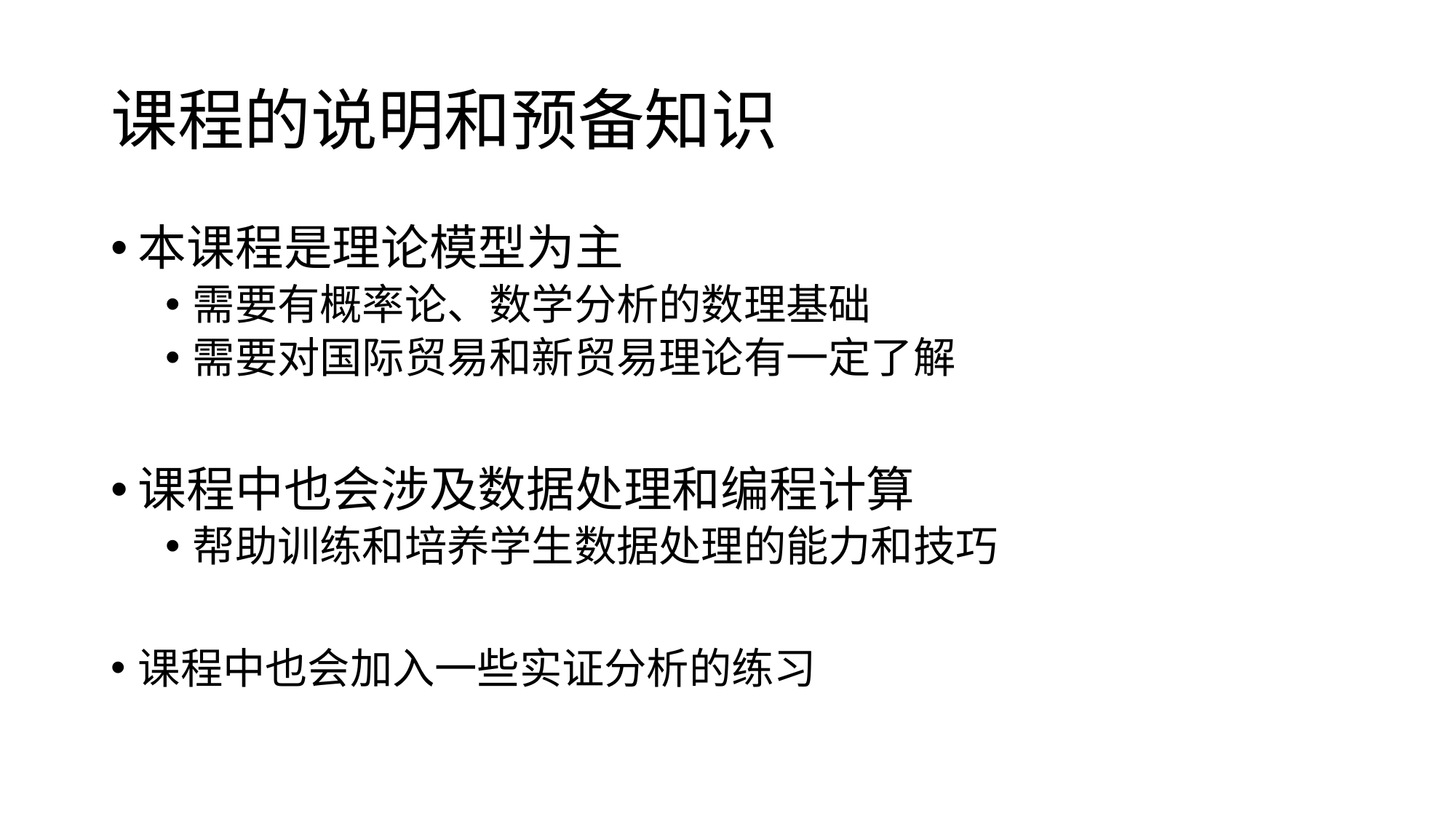

# 课程的说明和预备知识
本课程是理论模型为主
需要有概率论、数学分析的数理基础
需要对国际贸易和新贸易理论有一定了解

课程中也会涉及数据处理和编程计算
帮助训练和培养学生数据处理的能力和技巧

课程中也会加入一些实证分析的练习